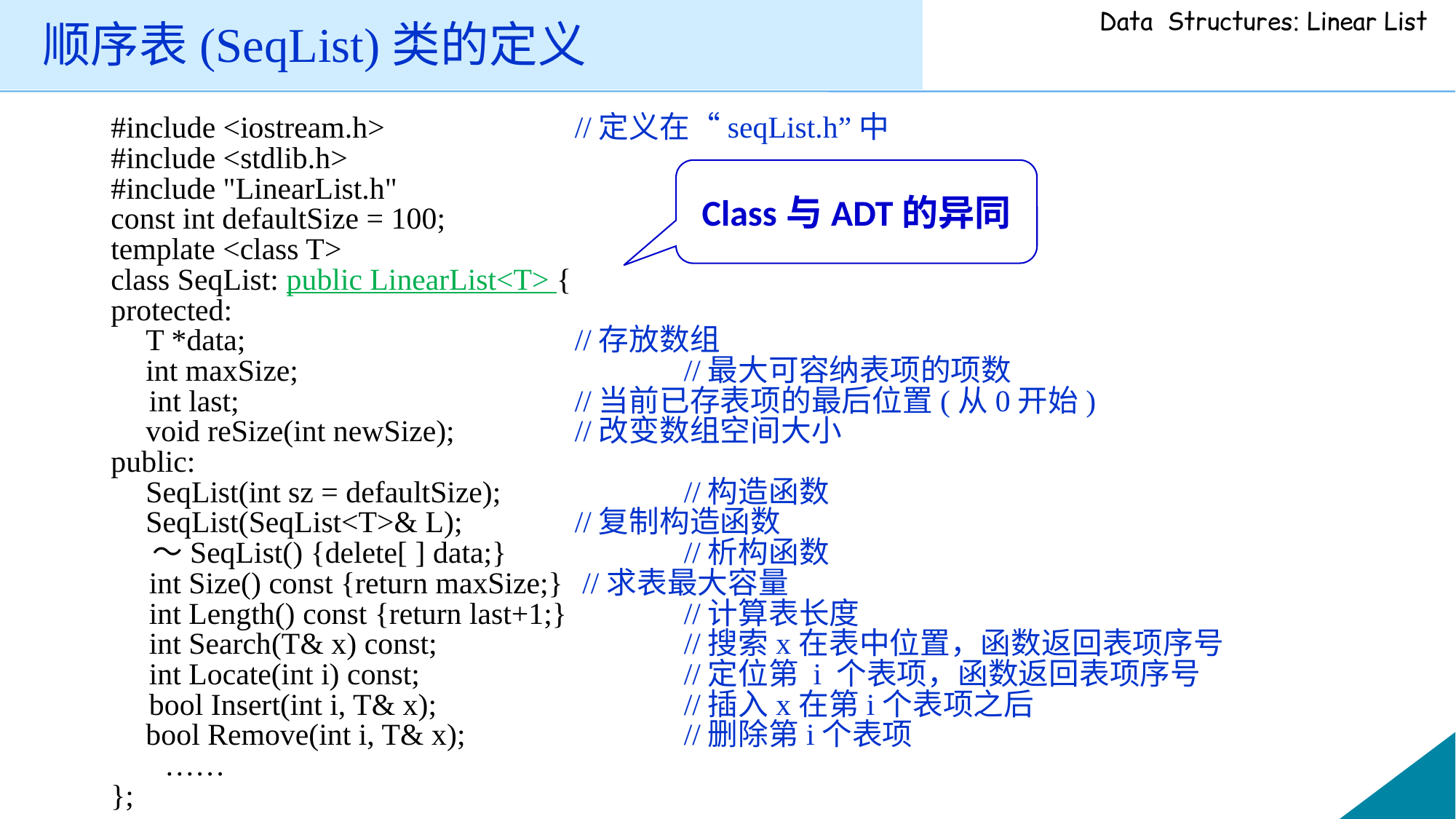

# 顺序表(SeqList)类的定义
#include <iostream.h>	       	//定义在“seqList.h”中
#include <stdlib.h>
#include "LinearList.h"
const int defaultSize = 100;
template <class T>
class SeqList: public LinearList<T> {
protected:
	 T *data;		     		//存放数组
	 int maxSize;	                          		//最大可容纳表项的项数
     int last;	    			//当前已存表项的最后位置(从0开始)
	 void reSize(int newSize);		//改变数组空间大小
public:
	 SeqList(int sz = defaultSize);          	//构造函数
	 SeqList(SeqList<T>& L);	           	//复制构造函数
	 ～SeqList() {delete[ ] data;}	           	//析构函数
     int Size() const {return maxSize;}	 //求表最大容量
     int Length() const {return last+1;}        	//计算表长度
     int Search(T& x) const;      		//搜索x在表中位置，函数返回表项序号
     int Locate(int i) const;       		//定位第 i 个表项，函数返回表项序号
     bool Insert(int i, T& x);			//插入x在第i个表项之后
  	 bool Remove(int i, T& x);		//删除第i个表项
       ……
};
Class与ADT的异同